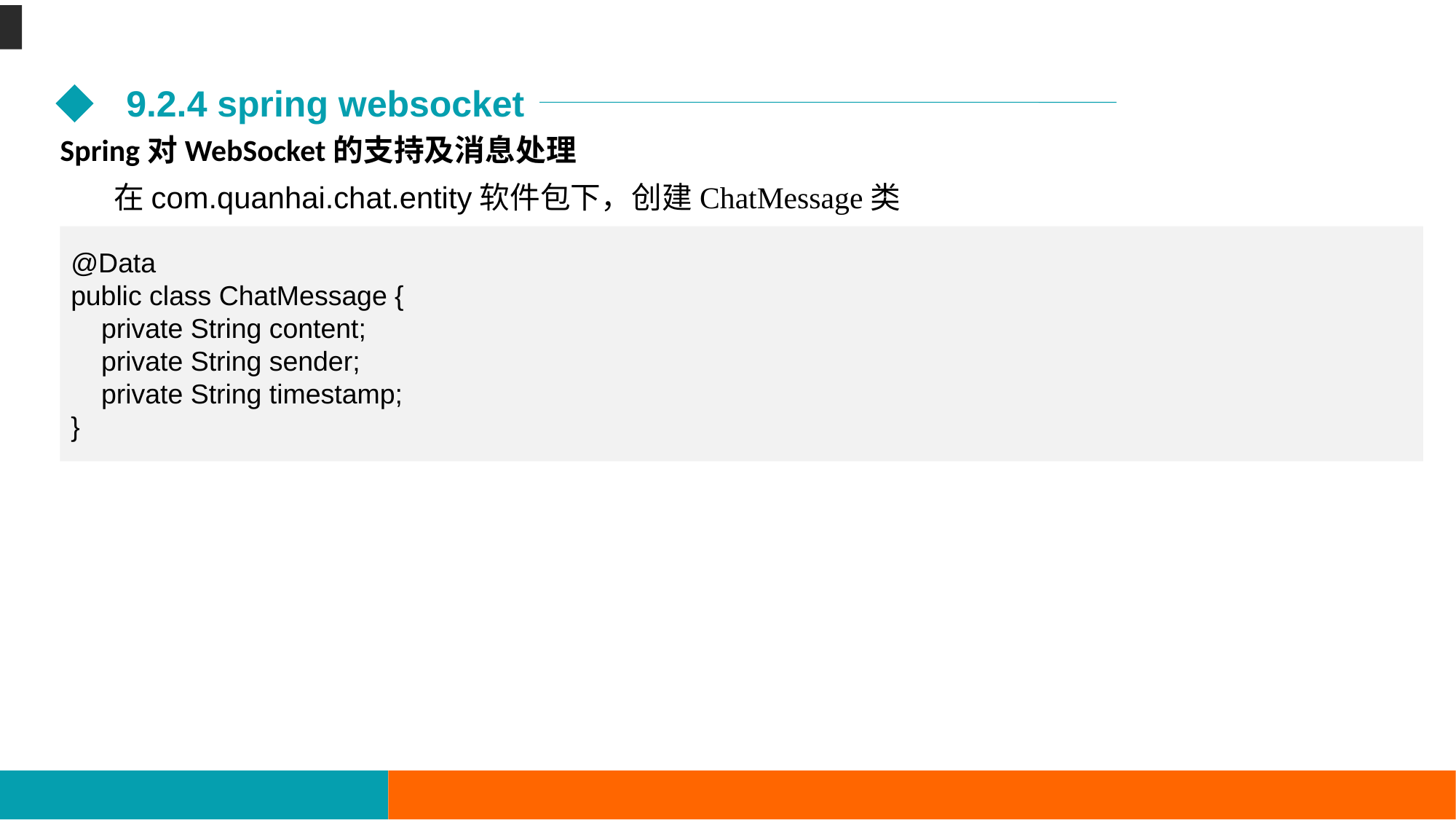

9.2.4 spring websocket
Spring对WebSocket的支持及消息处理

在com.quanhai.chat.entity软件包下，创建ChatMessage类

@Data
public class ChatMessage {
    private String content;
    private String sender;
    private String timestamp;
}